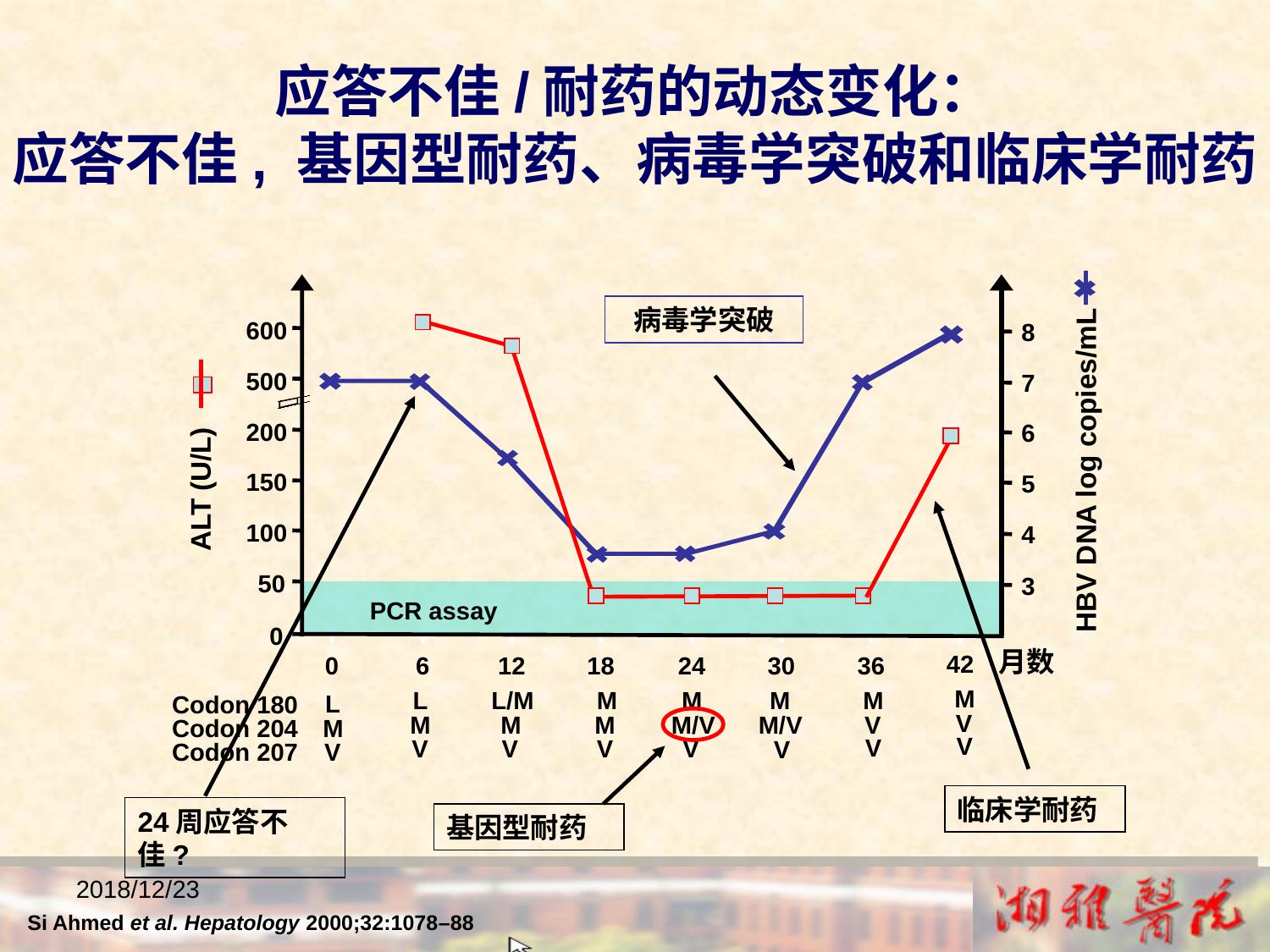

应答不佳/耐药的动态变化：
应答不佳, 基因型耐药、病毒学突破和临床学耐药

病毒学突破

600
8

500
7

200
6

HBV DNA log copies/mL
150
5
ALT (U/L)

100
4

50
3

PCR assay
0

月数
42
0
6
12
18
24
30
36
M
L
L/M
M
M
M
M
L
Codon 180
V

M/V
V
M
M
M
M/V
Codon 204
M
V
V
V
V
V
V
V
Codon 207
V

临床学耐药
24周应答不佳?
基因型耐药
2018/12/23
Si Ahmed et al. Hepatology 2000;32:1078–88